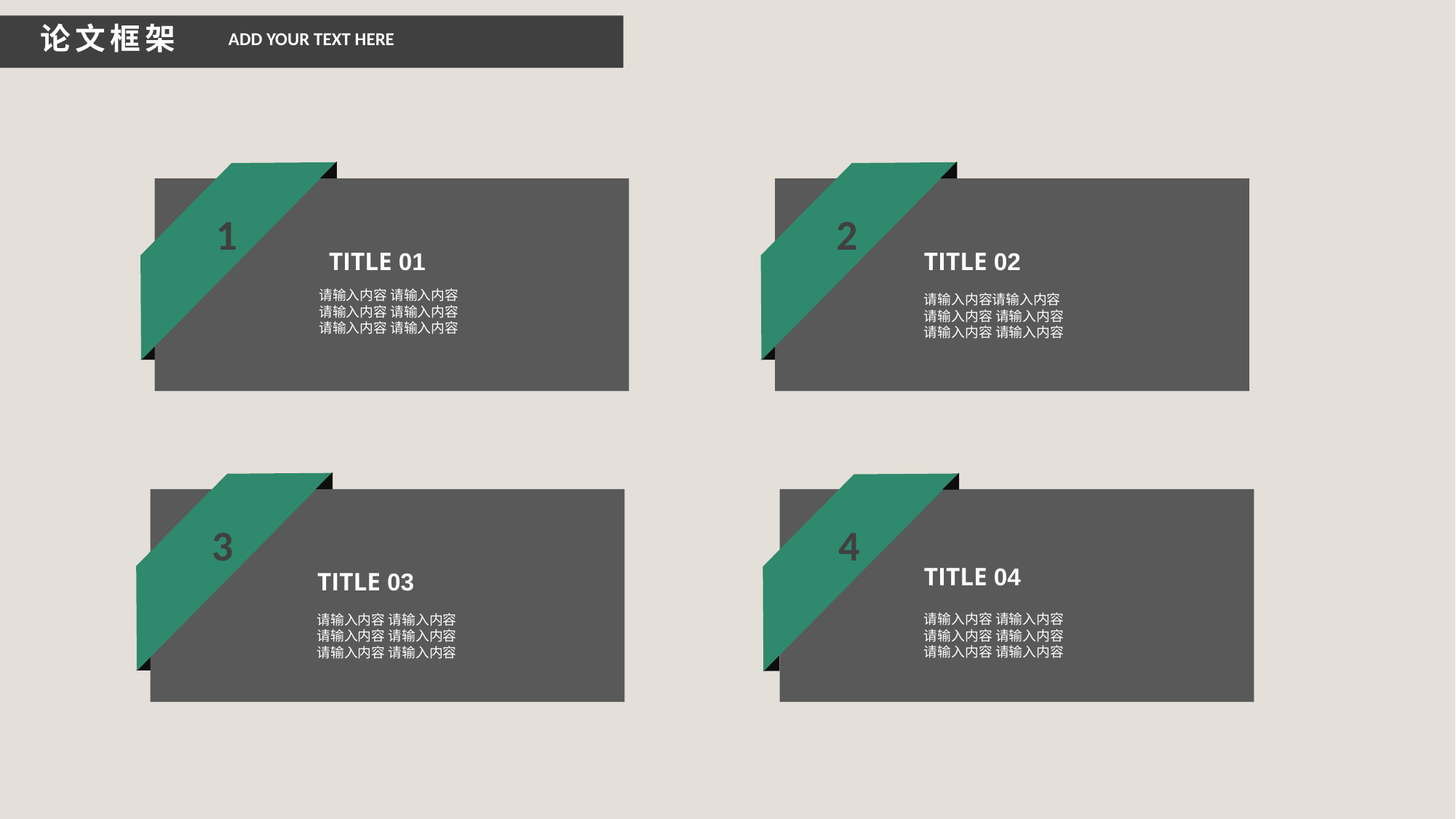

论文框架
ADD YOUR TEXT HERE

1

2
TITLE 01
TITLE 02
请输入内容 请输入内容
请输入内容 请输入内容
请输入内容 请输入内容
请输入内容请输入内容
请输入内容 请输入内容
请输入内容 请输入内容

3

4
TITLE 04
TITLE 03
请输入内容 请输入内容
请输入内容 请输入内容
请输入内容 请输入内容
请输入内容 请输入内容
请输入内容 请输入内容
请输入内容 请输入内容